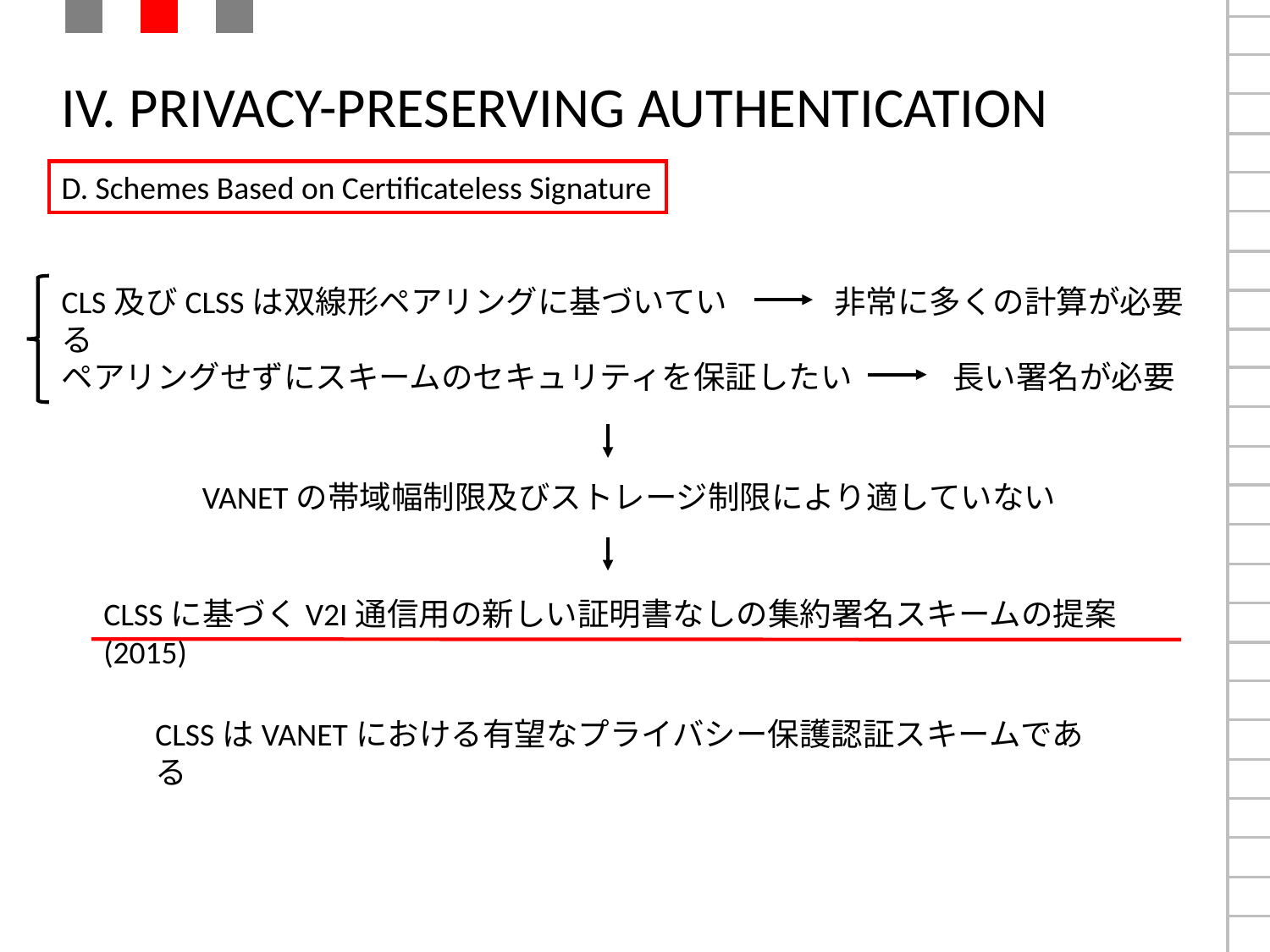

# IV. PRIVACY-PRESERVING AUTHENTICATION
D. Schemes Based on Certificateless Signature

CLS及びCLSSは双線形ペアリングに基づいている
非常に多くの計算が必要
ペアリングせずにスキームのセキュリティを保証したい
長い署名が必要
VANETの帯域幅制限及びストレージ制限により適していない
CLSSに基づくV2I通信用の新しい証明書なしの集約署名スキームの提案(2015)
CLSSはVANETにおける有望なプライバシー保護認証スキームである